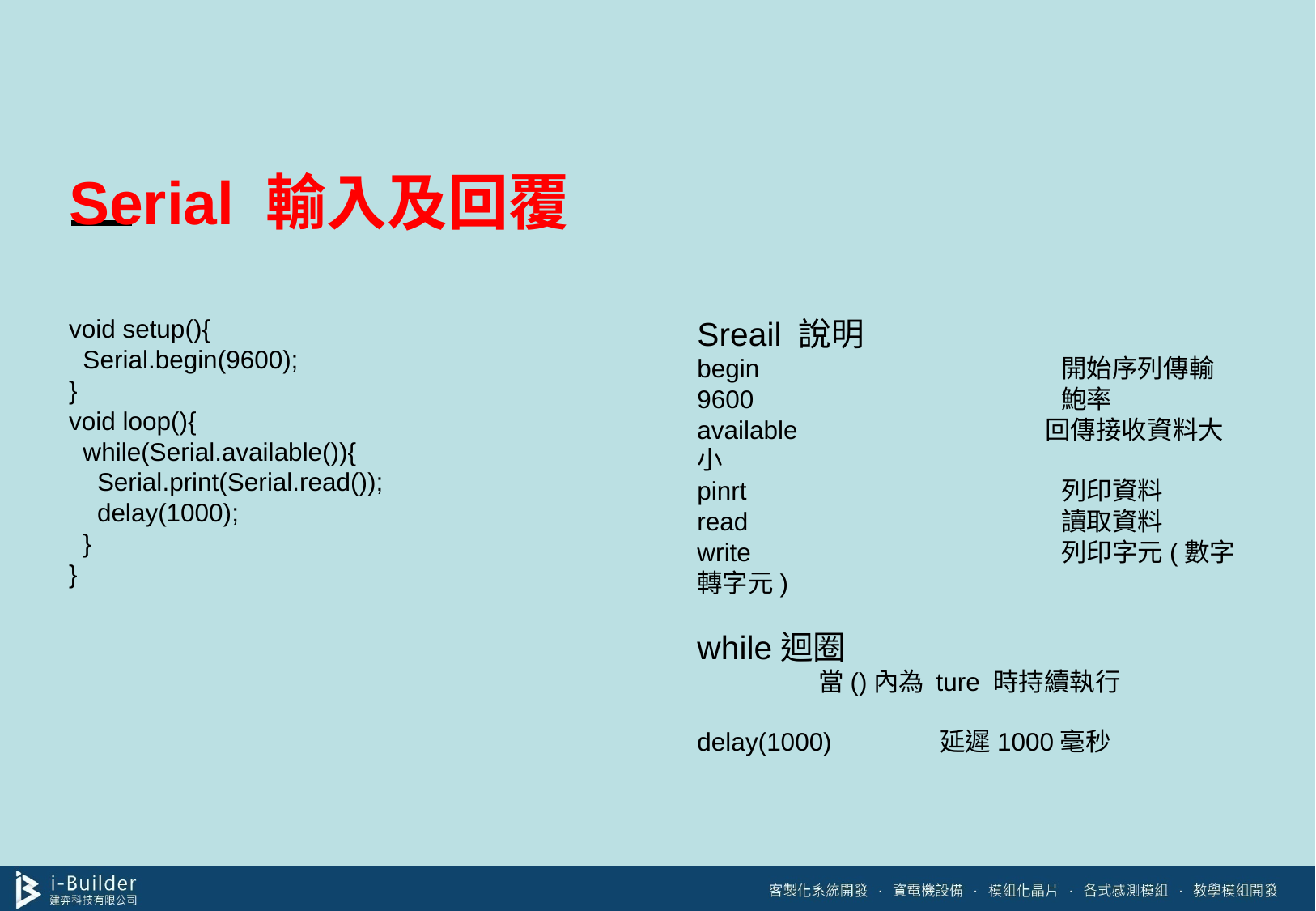

# Serial 輸入及回覆
void setup(){
  Serial.begin(9600);
}
void loop(){
  while(Serial.available()){
    Serial.print(Serial.read());
    delay(1000);
  }
}
Sreail 說明
begin			開始序列傳輸
9600			鮑率
available		              回傳接收資料大小
pinrt			列印資料
read			讀取資料
write			列印字元(數字轉字元)
while迴圈
	當()內為 ture 時持續執行
delay(1000)	延遲1000毫秒